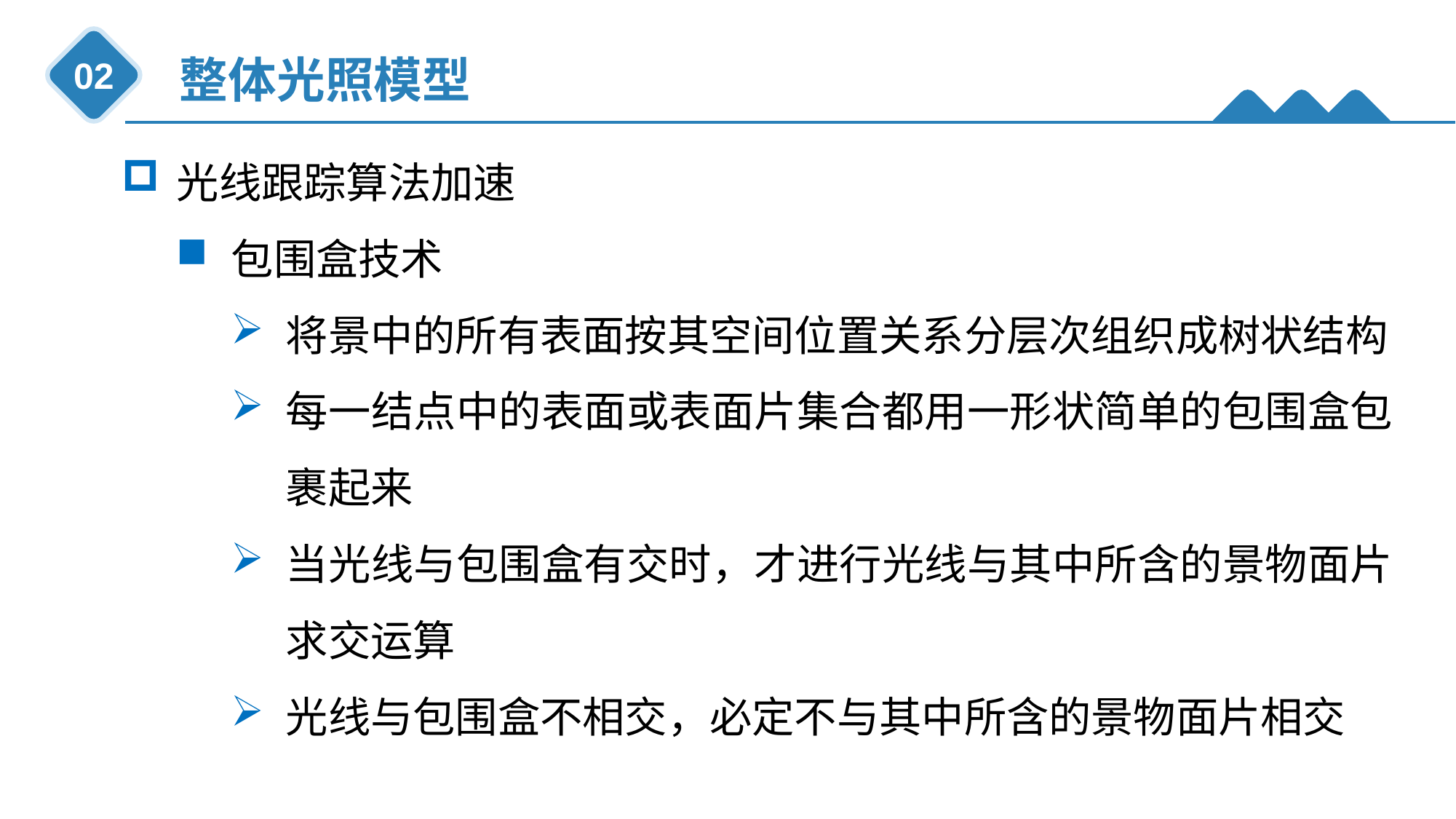

整体光照模型
02

光线跟踪算法加速
包围盒技术
将景中的所有表面按其空间位置关系分层次组织成树状结构
每一结点中的表面或表面片集合都用一形状简单的包围盒包裹起来
当光线与包围盒有交时，才进行光线与其中所含的景物面片求交运算
光线与包围盒不相交，必定不与其中所含的景物面片相交